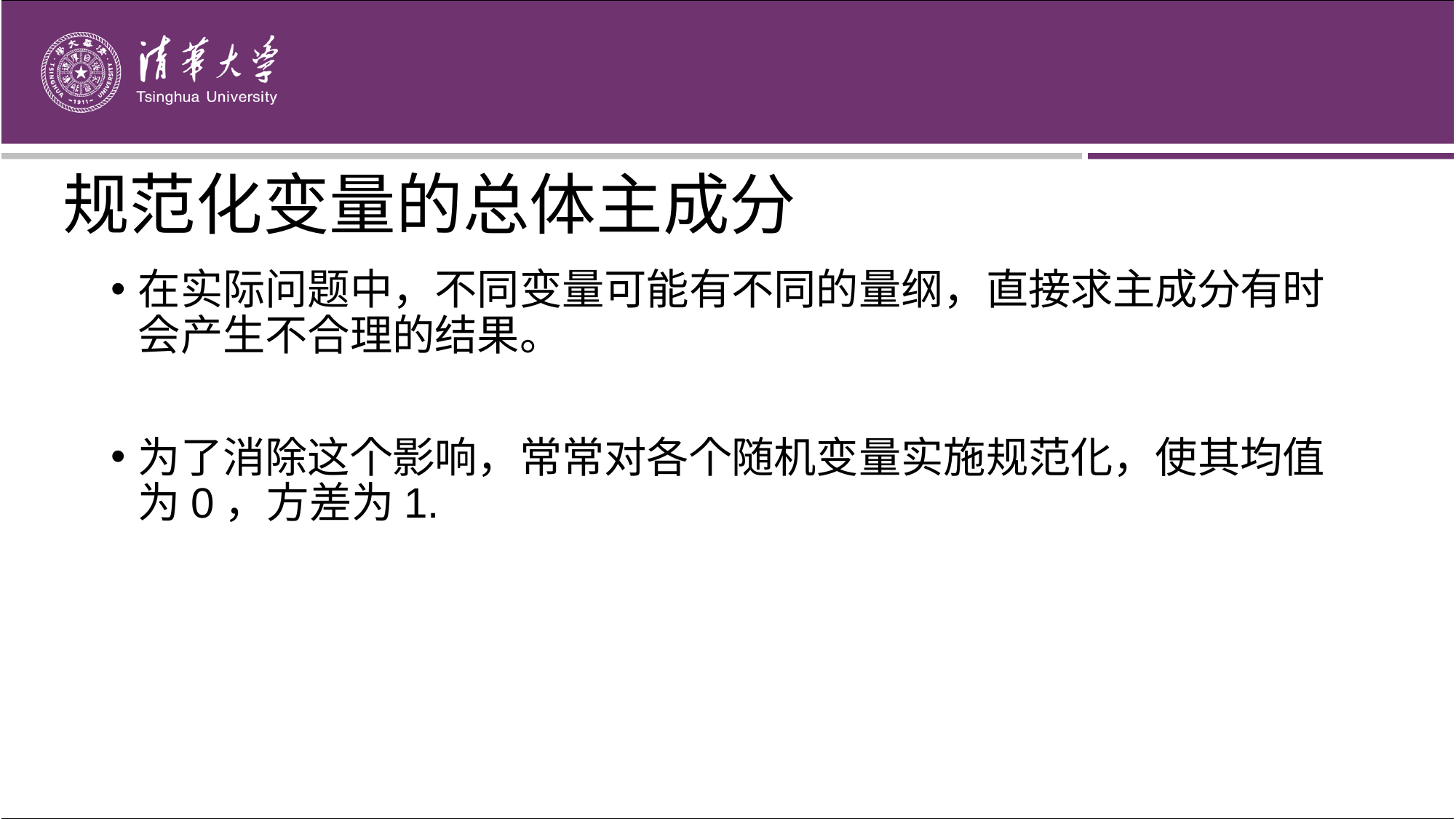

# 规范化变量的总体主成分
在实际问题中，不同变量可能有不同的量纲，直接求主成分有时会产生不合理的结果。

为了消除这个影响，常常对各个随机变量实施规范化，使其均值为0，方差为1.